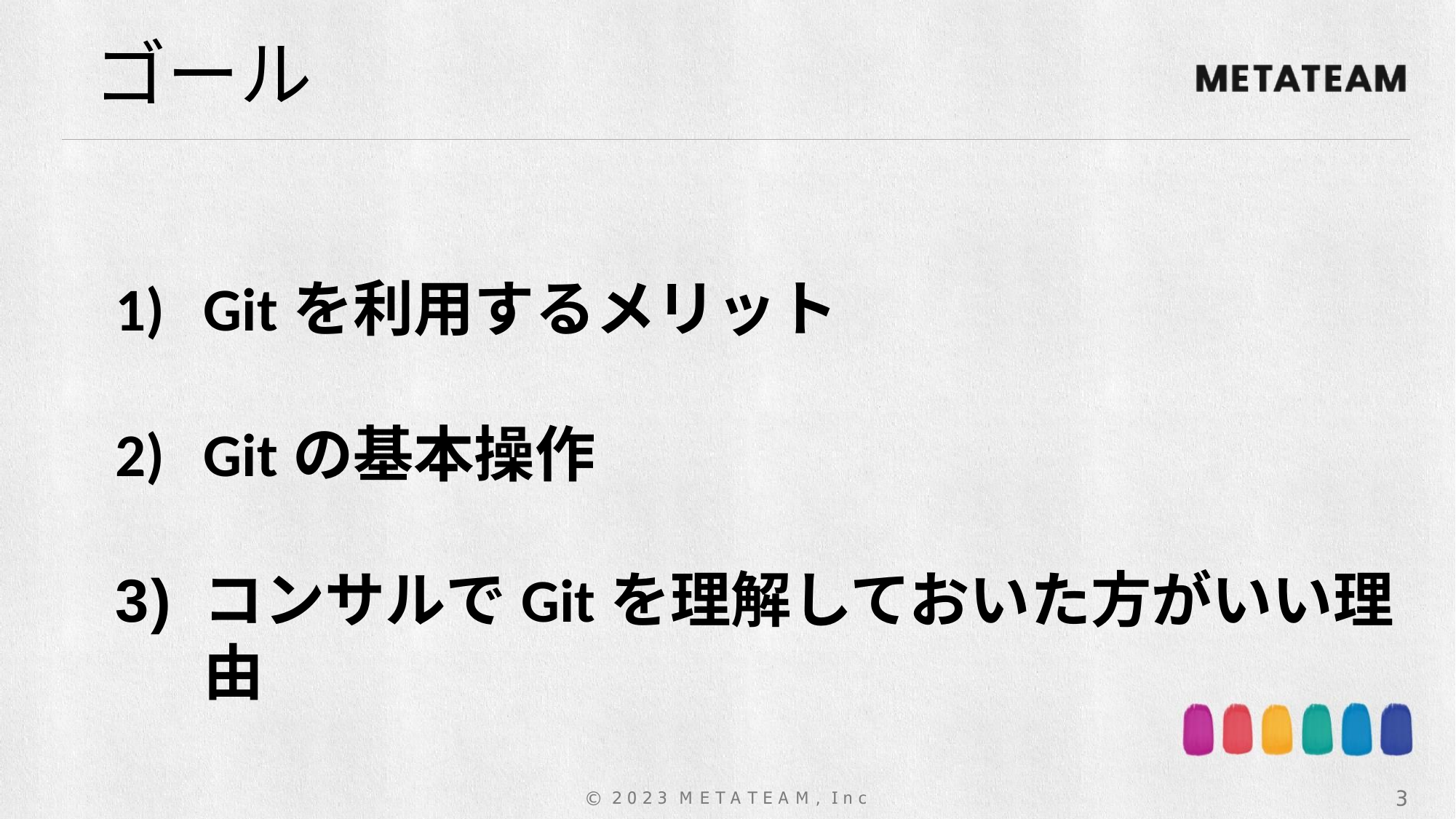

ゴール

Gitを利用するメリット
Gitの基本操作
コンサルでGitを理解しておいた方がいい理由
3
©  2 0 2 3  M E T A T E A M ,  I n c .